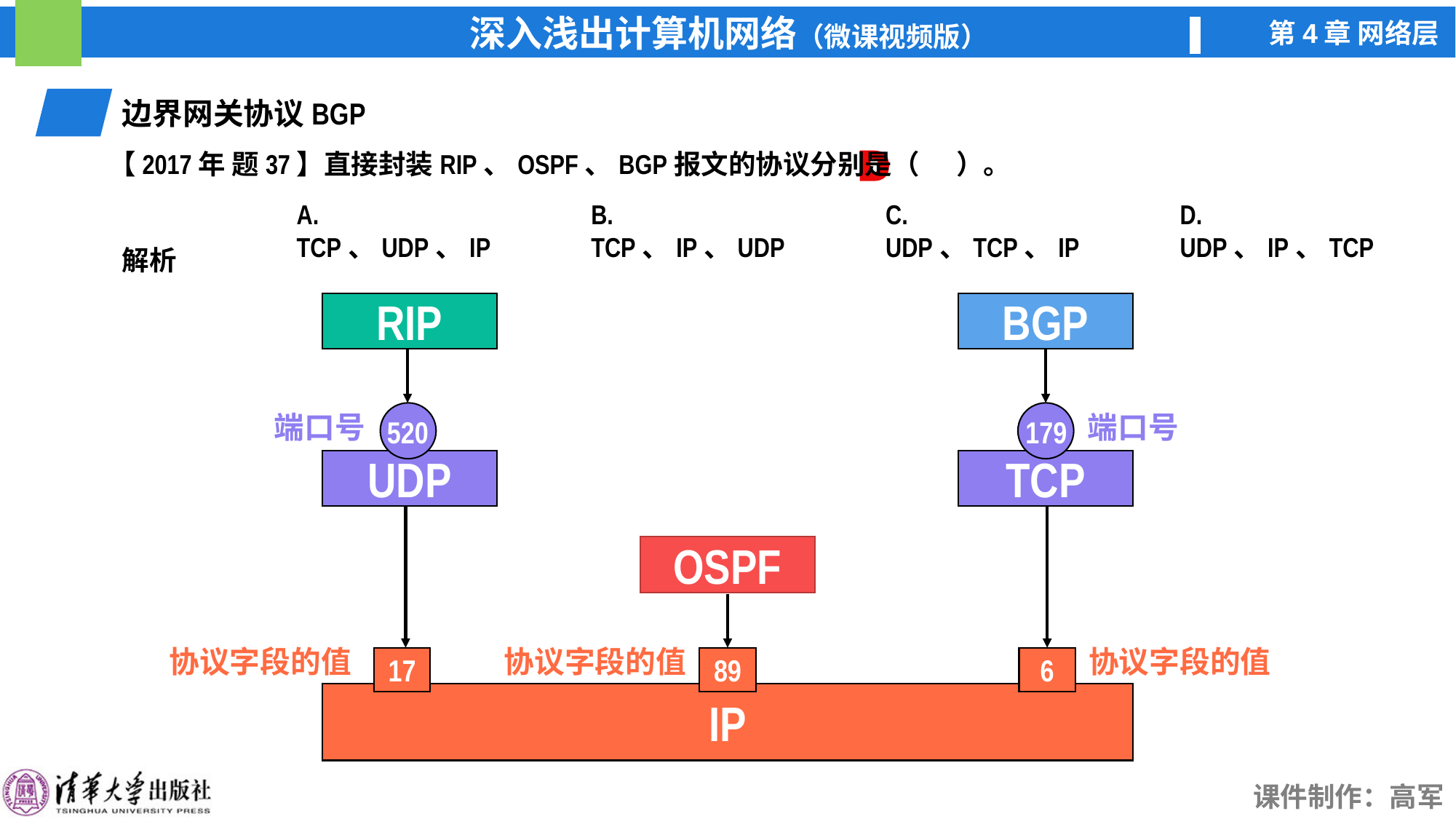

边界网关协议BGP
D
【2017年 题37】直接封装RIP、OSPF、BGP报文的协议分别是（      ）。
A. TCP、UDP、IP
B. TCP、IP、UDP
C. UDP、TCP、IP
D. UDP、IP、TCP
解析
RIP
BGP

520

179
端口号
端口号
UDP
TCP
OSPF
协议字段的值
协议字段的值
协议字段的值
17
89
6
IP